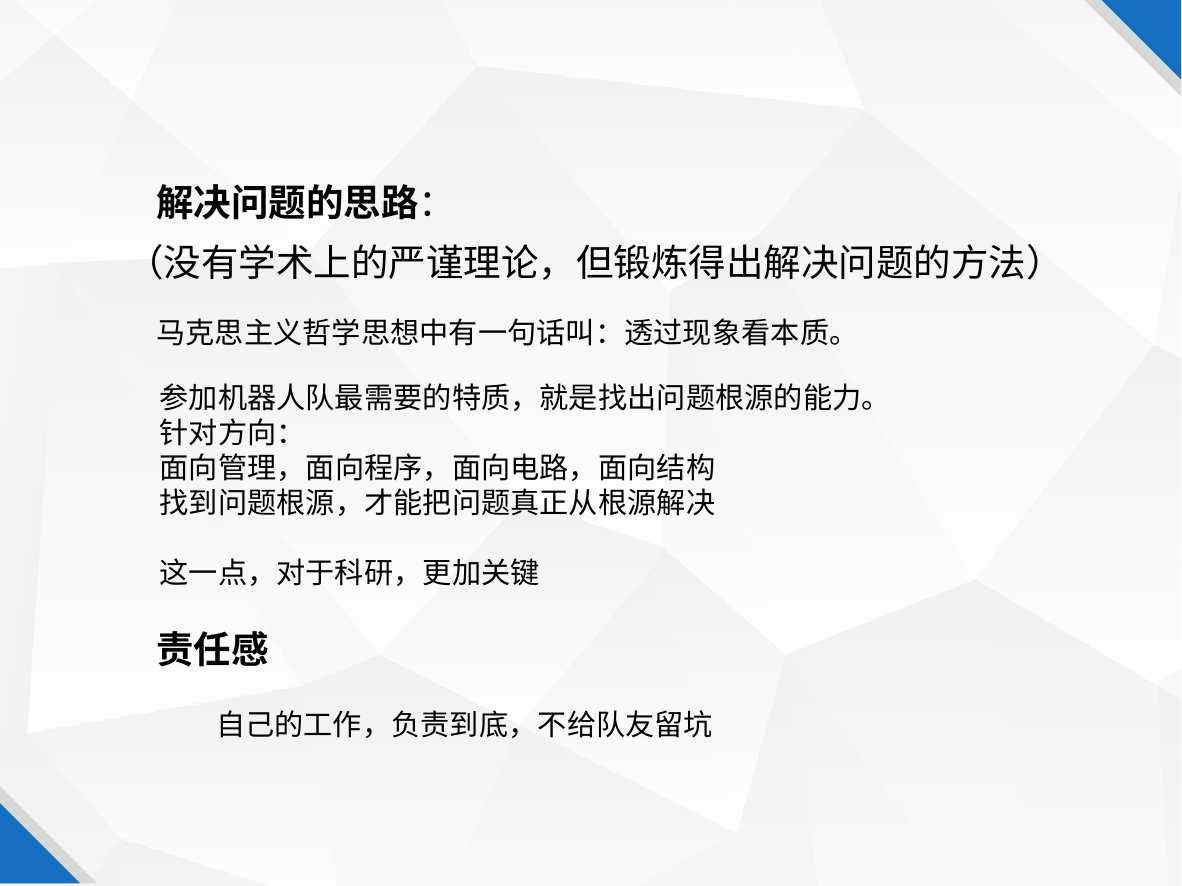

解决问题的思路：
（没有学术上的严谨理论，但锻炼得出解决问题的方法）
马克思主义哲学思想中有一句话叫：透过现象看本质。
参加机器人队最需要的特质，就是找出问题根源的能力。
针对方向：
面向管理，面向程序，面向电路，面向结构
找到问题根源，才能把问题真正从根源解决

这一点，对于科研，更加关键
责任感
自己的工作，负责到底，不给队友留坑